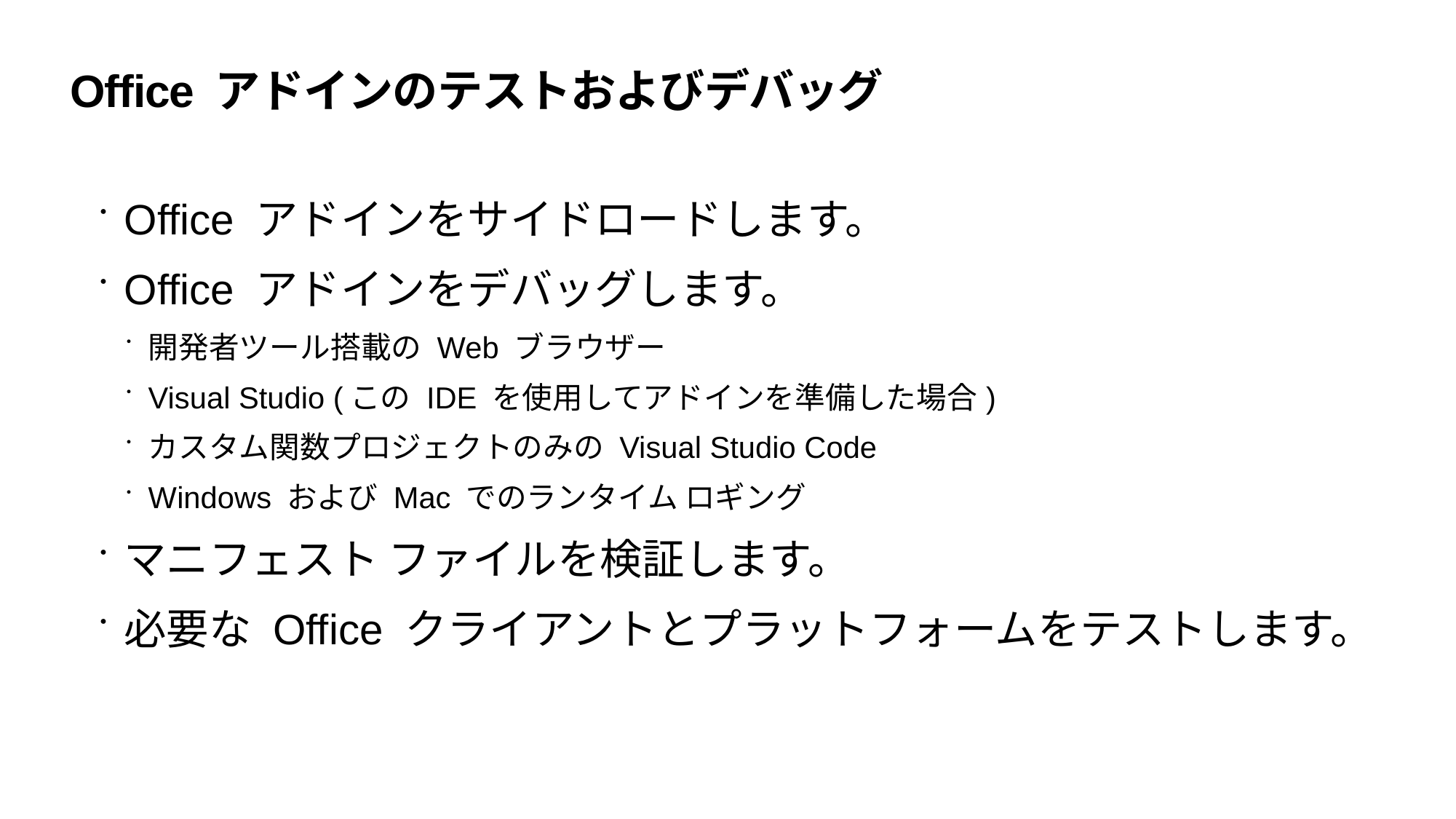

# Office アドインのテストおよびデバッグ
Office アドインをサイドロードします。
Office アドインをデバッグします。
開発者ツール搭載の Web ブラウザー
Visual Studio (この IDE を使用してアドインを準備した場合)
カスタム関数プロジェクトのみの Visual Studio Code
Windows および Mac でのランタイム ロギング
マニフェスト ファイルを検証します。
必要な Office クライアントとプラットフォームをテストします。